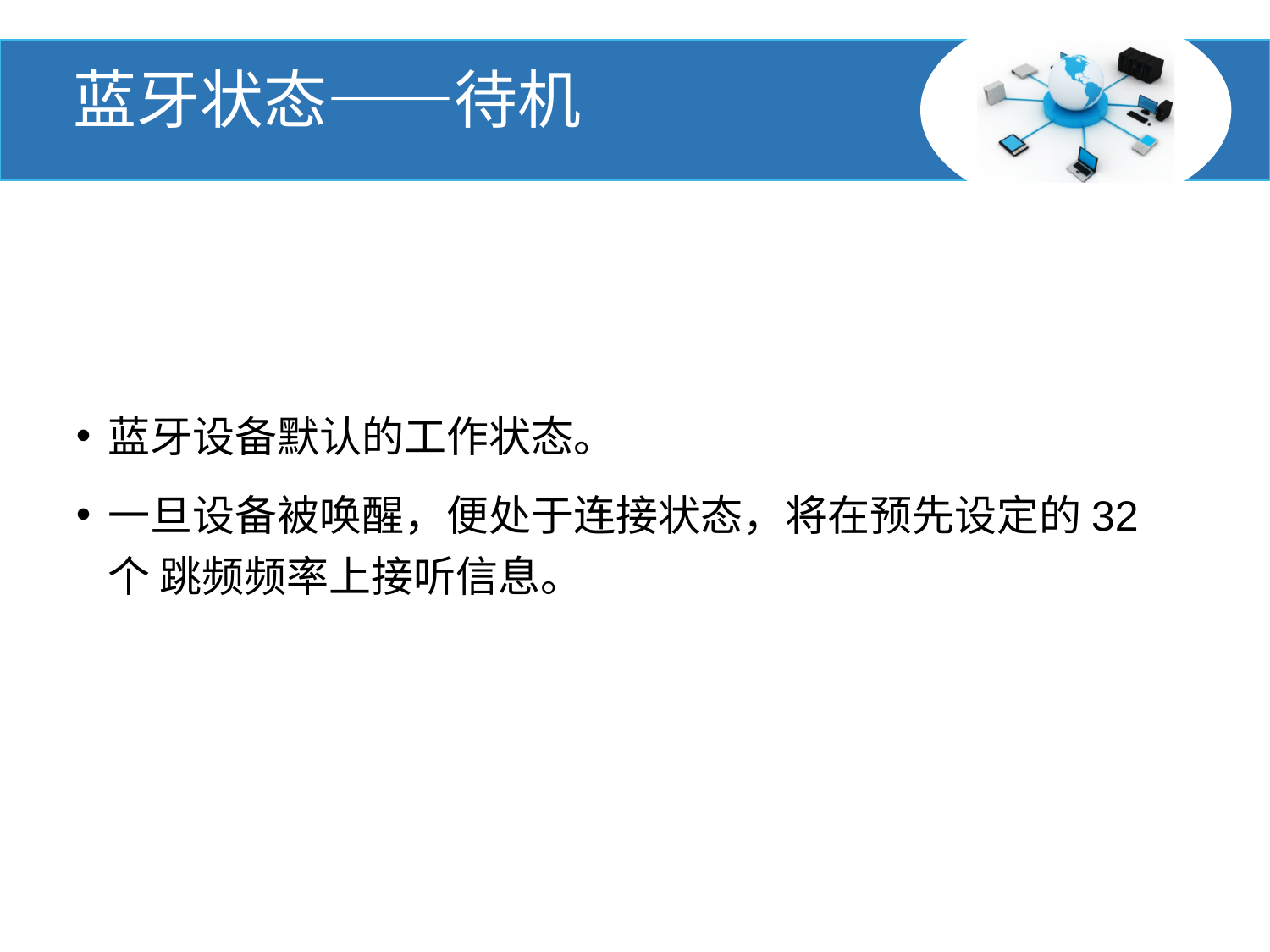

蓝牙状态——待机

蓝牙设备默认的工作状态。
一旦设备被唤醒，便处于连接状态，将在预先设定的32个 跳频频率上接听信息。